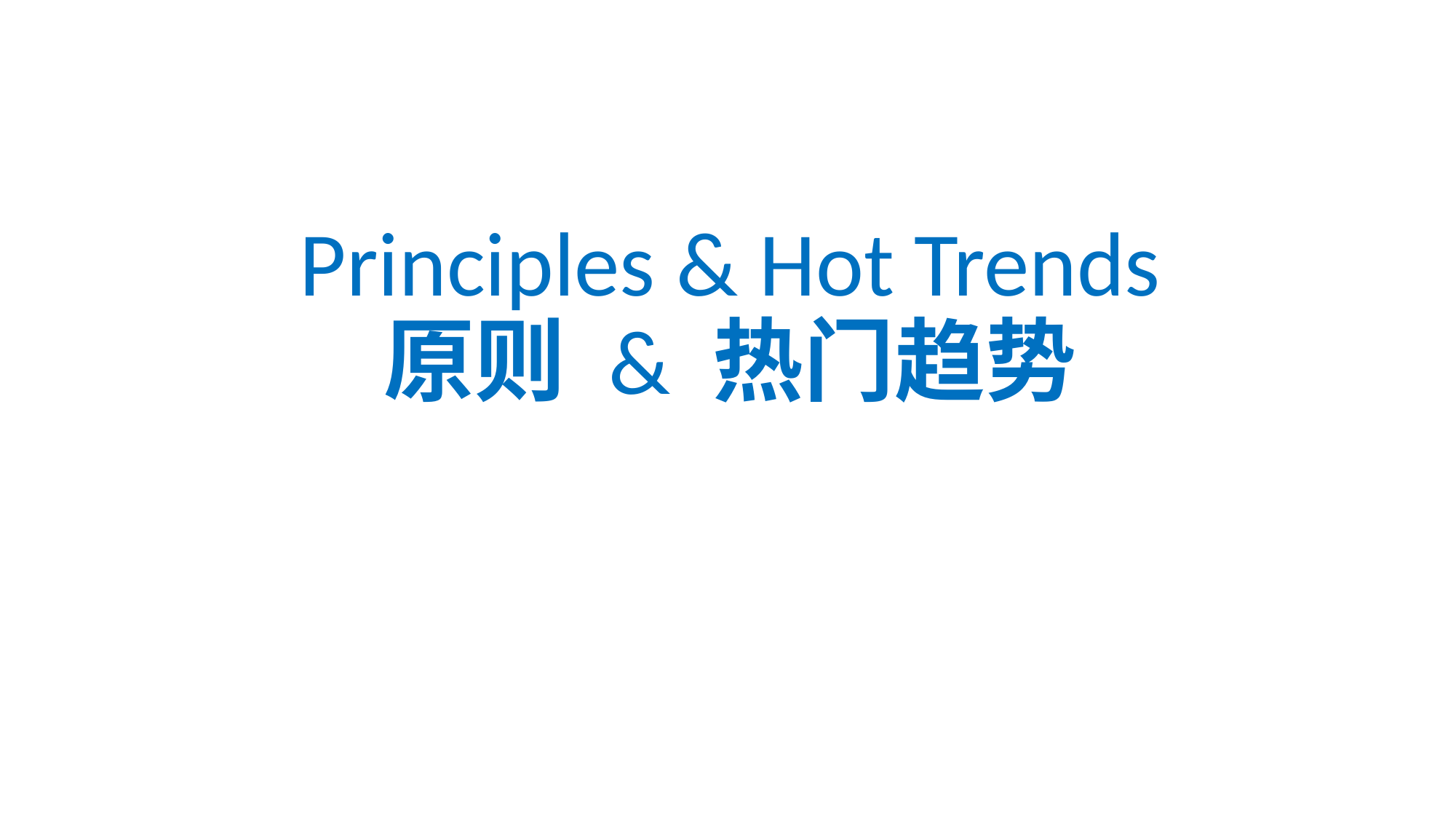

# Principles & Hot Trends 原则 & 热门趋势